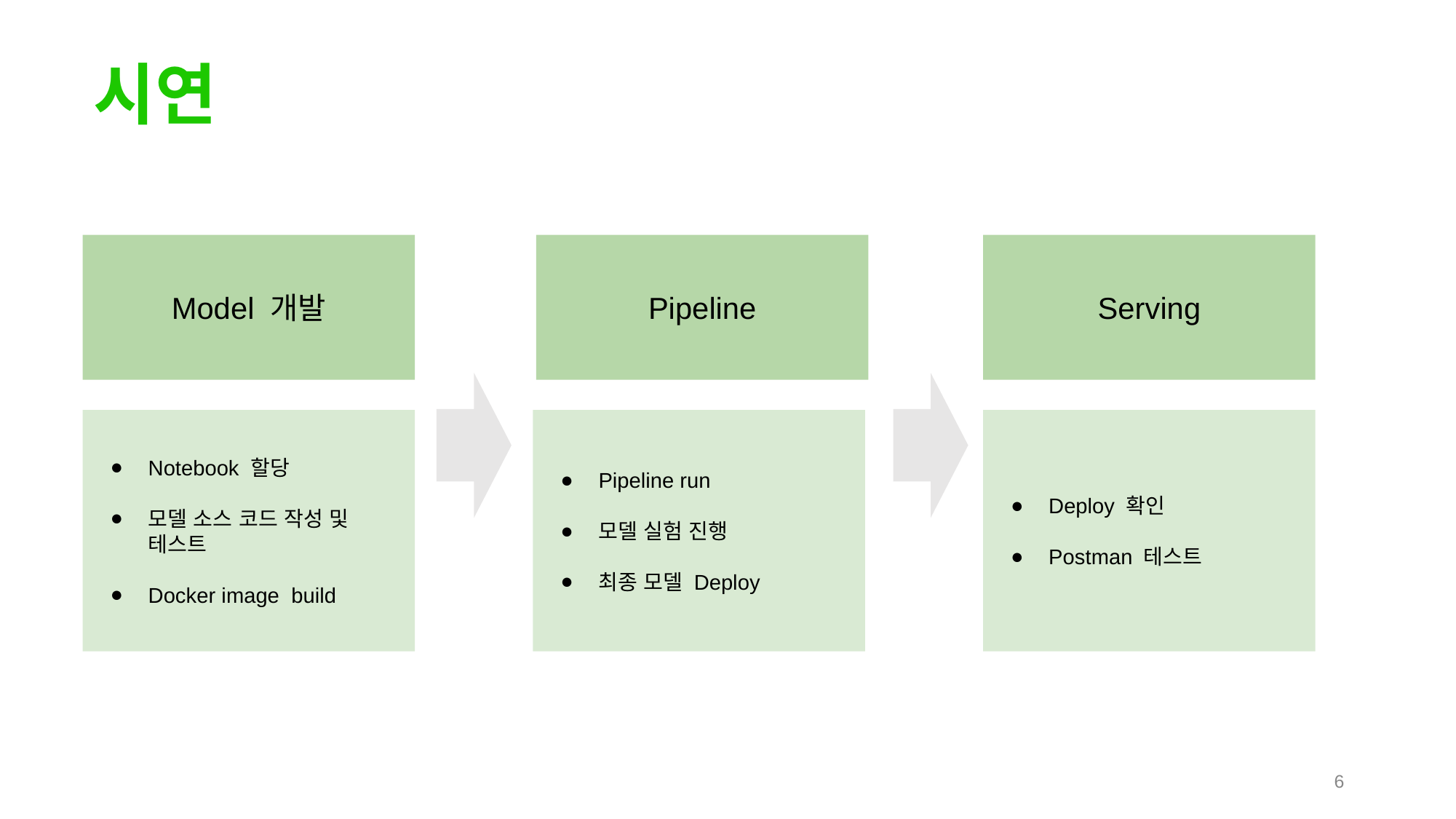

# 시연
Model 개발
Pipeline
Serving

Notebook 할당

모델 소스 코드 작성 및 테스트

Docker image  build
Pipeline run

모델 실험 진행

최종 모델 Deploy
Deploy 확인

Postman 테스트
6